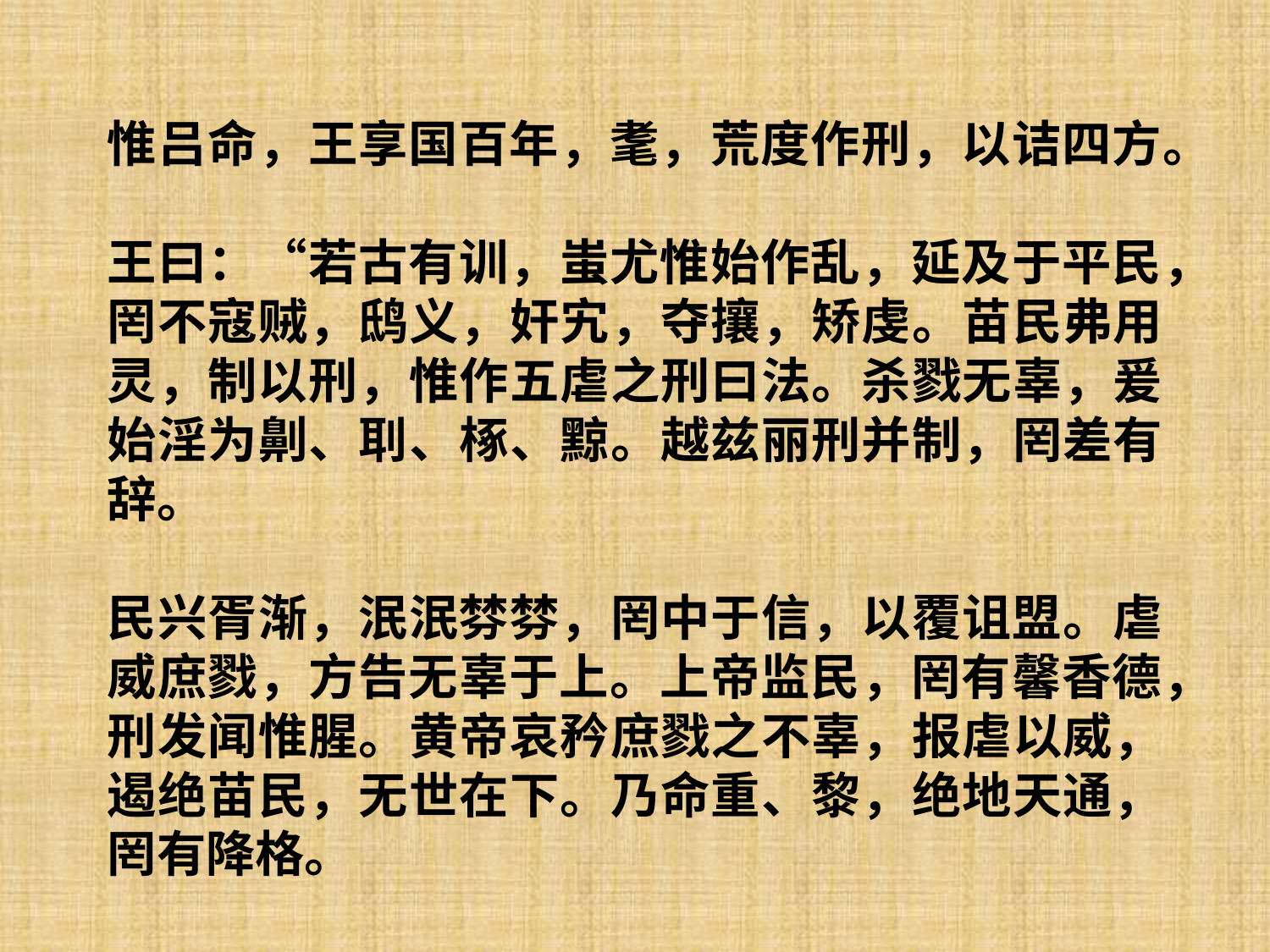

惟吕命，王享国百年，耄，荒度作刑，以诘四方。

王曰：“若古有训，蚩尤惟始作乱，延及于平民，罔不寇贼，鸱义，奸宄，夺攘，矫虔。苗民弗用灵，制以刑，惟作五虐之刑曰法。杀戮无辜，爰始淫为劓、刵、椓、黥。越兹丽刑并制，罔差有辞。

民兴胥渐，泯泯棼棼，罔中于信，以覆诅盟。虐威庶戮，方告无辜于上。上帝监民，罔有馨香德，刑发闻惟腥。黄帝哀矜庶戮之不辜，报虐以威，遏绝苗民，无世在下。乃命重、黎，绝地天通，罔有降格。